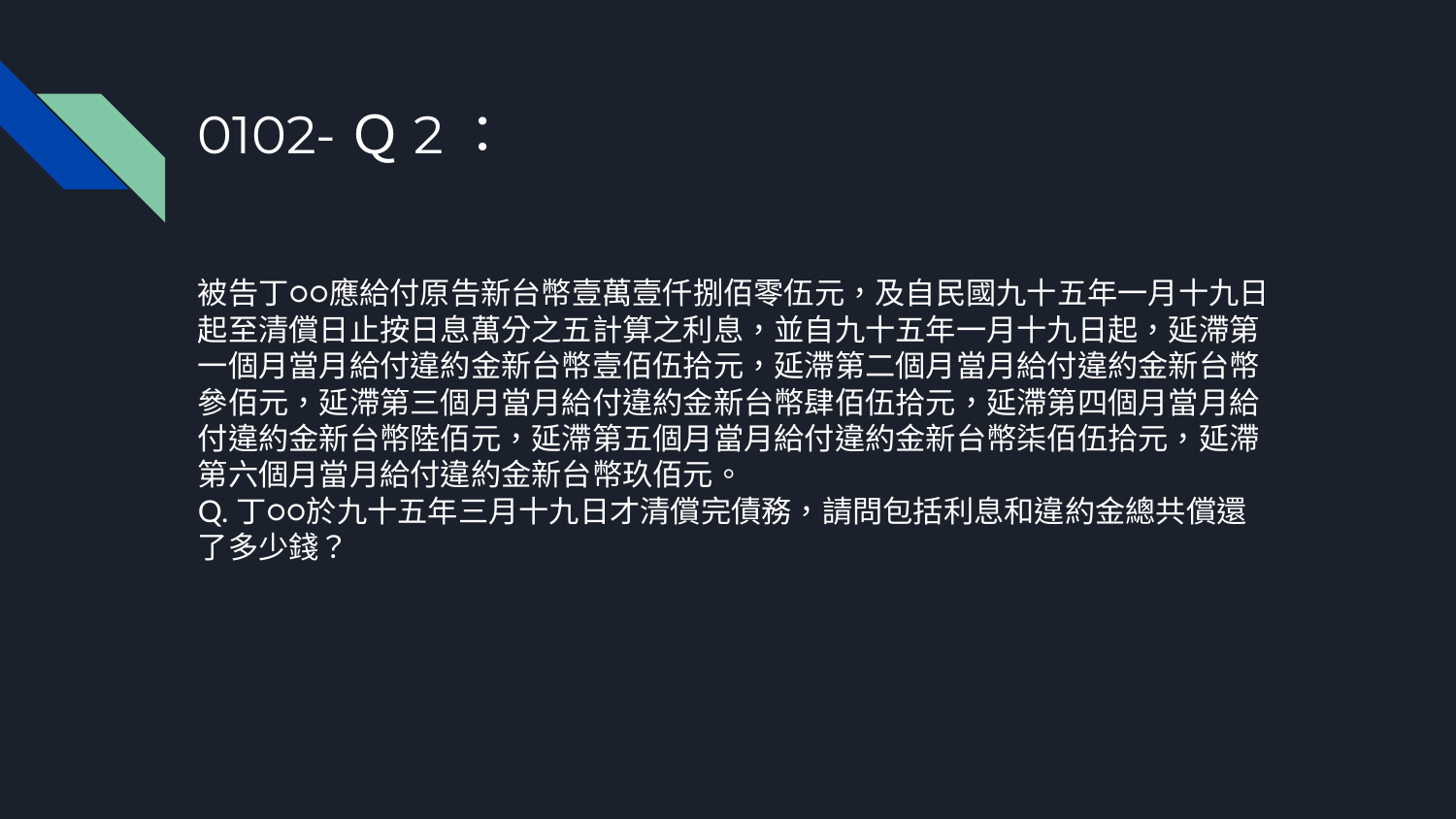

# 0102-Ｑ2：
被告丁○○應給付原告新台幣壹萬壹仟捌佰零伍元，及自民國九十五年一月十九日起至清償日止按日息萬分之五計算之利息，並自九十五年一月十九日起，延滯第一個月當月給付違約金新台幣壹佰伍拾元，延滯第二個月當月給付違約金新台幣參佰元，延滯第三個月當月給付違約金新台幣肆佰伍拾元，延滯第四個月當月給付違約金新台幣陸佰元，延滯第五個月當月給付違約金新台幣柒佰伍拾元，延滯第六個月當月給付違約金新台幣玖佰元。
Q.丁○○於九十五年三月十九日才清償完債務，請問包括利息和違約金總共償還了多少錢？